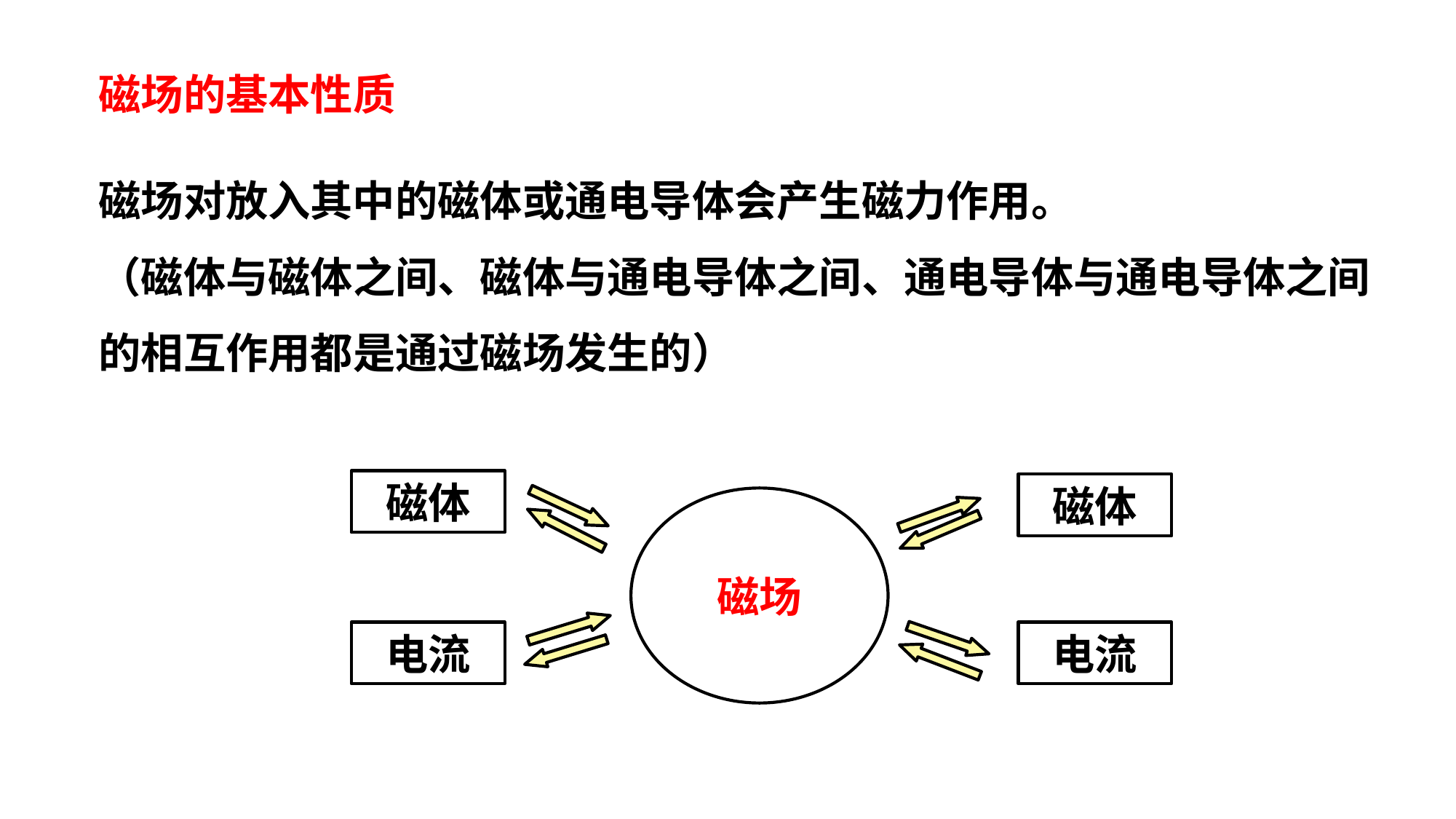

磁场的基本性质
磁场对放入其中的磁体或通电导体会产生磁力作用。
（磁体与磁体之间、磁体与通电导体之间、通电导体与通电导体之间的相互作用都是通过磁场发生的）
磁体
磁体
磁场

电流
电流